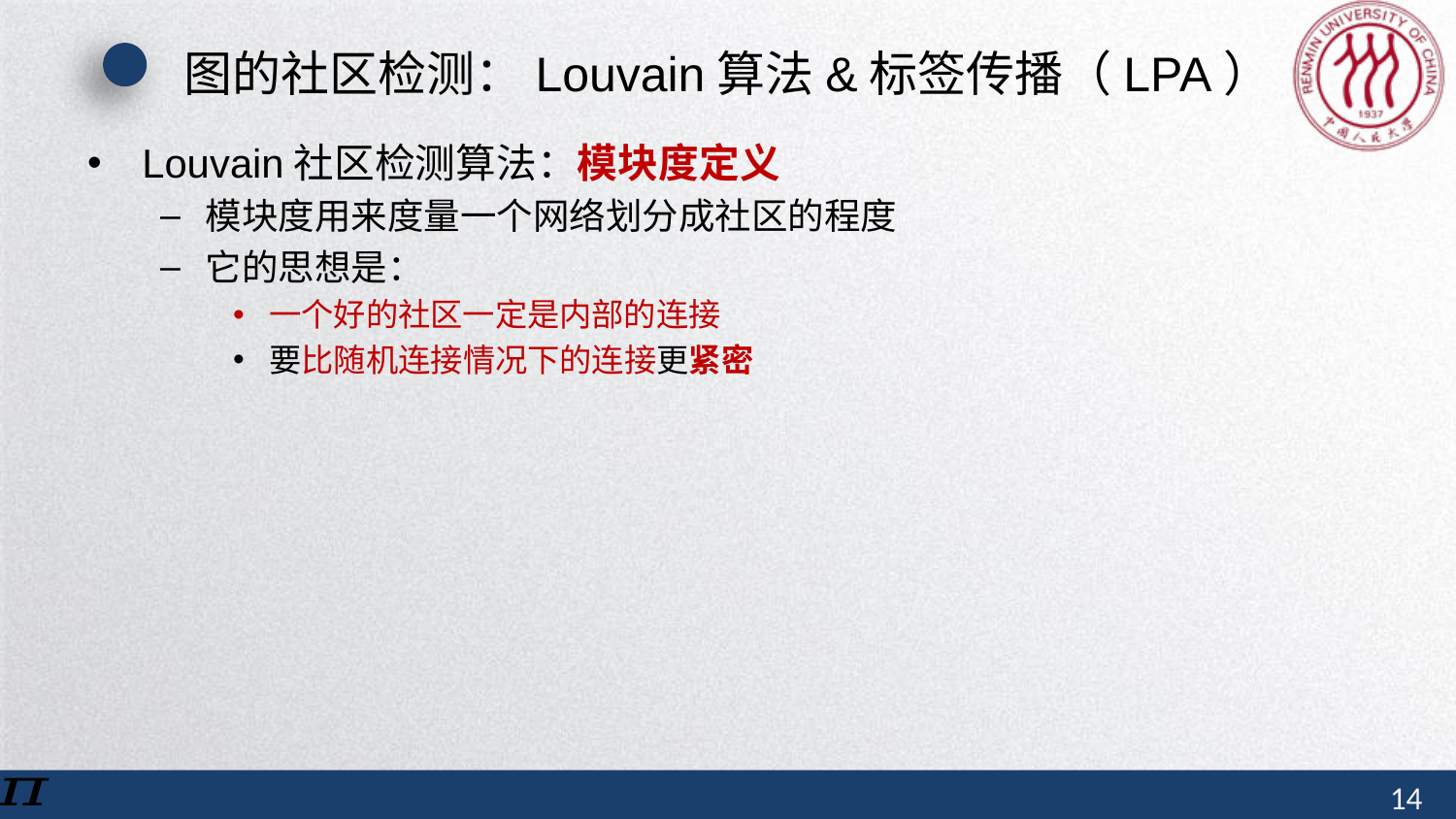

# 图的社区检测：Louvain算法&标签传播（LPA）
Louvain社区检测算法：模块度定义
模块度用来度量一个网络划分成社区的程度
它的思想是：
一个好的社区一定是内部的连接
要比随机连接情况下的连接更紧密